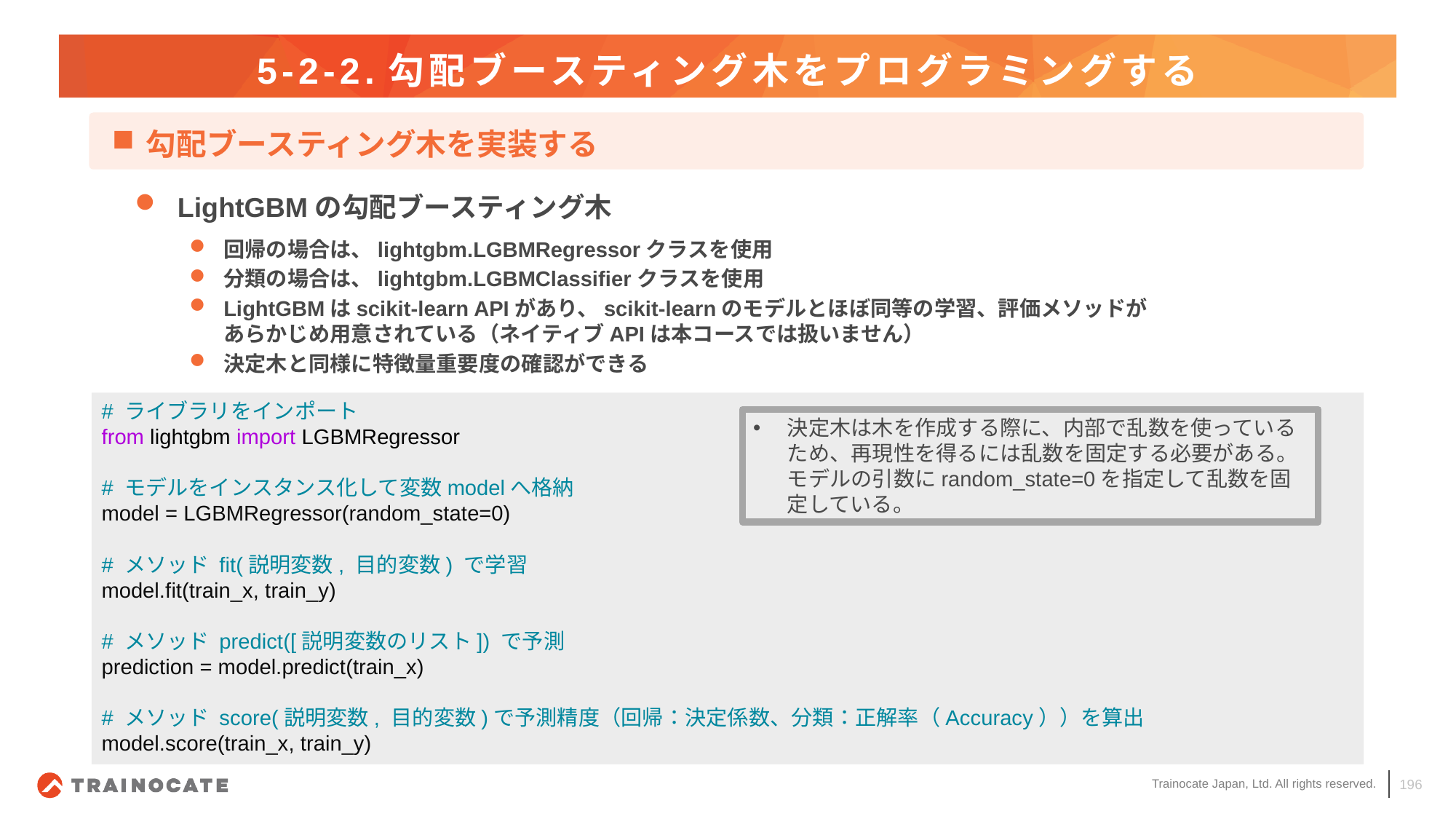

# 5-2-2.勾配ブースティング木をプログラミングする
勾配ブースティング木を実装する
LightGBMの勾配ブースティング木
回帰の場合は、lightgbm.LGBMRegressorクラスを使用
分類の場合は、lightgbm.LGBMClassifierクラスを使用
LightGBMはscikit-learn APIがあり、scikit-learnのモデルとほぼ同等の学習、評価メソッドが
あらかじめ用意されている（ネイティブAPIは本コースでは扱いません）
決定木と同様に特徴量重要度の確認ができる
# ライブラリをインポート
from lightgbm import LGBMRegressor

# モデルをインスタンス化して変数modelへ格納
model = LGBMRegressor(random_state=0)

# メソッド fit(説明変数, 目的変数) で学習
model.fit(train_x, train_y)

# メソッド predict([説明変数のリスト]) で予測
prediction = model.predict(train_x)

# メソッド score(説明変数, 目的変数)で予測精度（回帰：決定係数、分類：正解率（Accuracy））を算出
model.score(train_x, train_y)

決定木は木を作成する際に、内部で乱数を使っているため、再現性を得るには乱数を固定する必要がある。モデルの引数にrandom_state=0を指定して乱数を固定している。
196